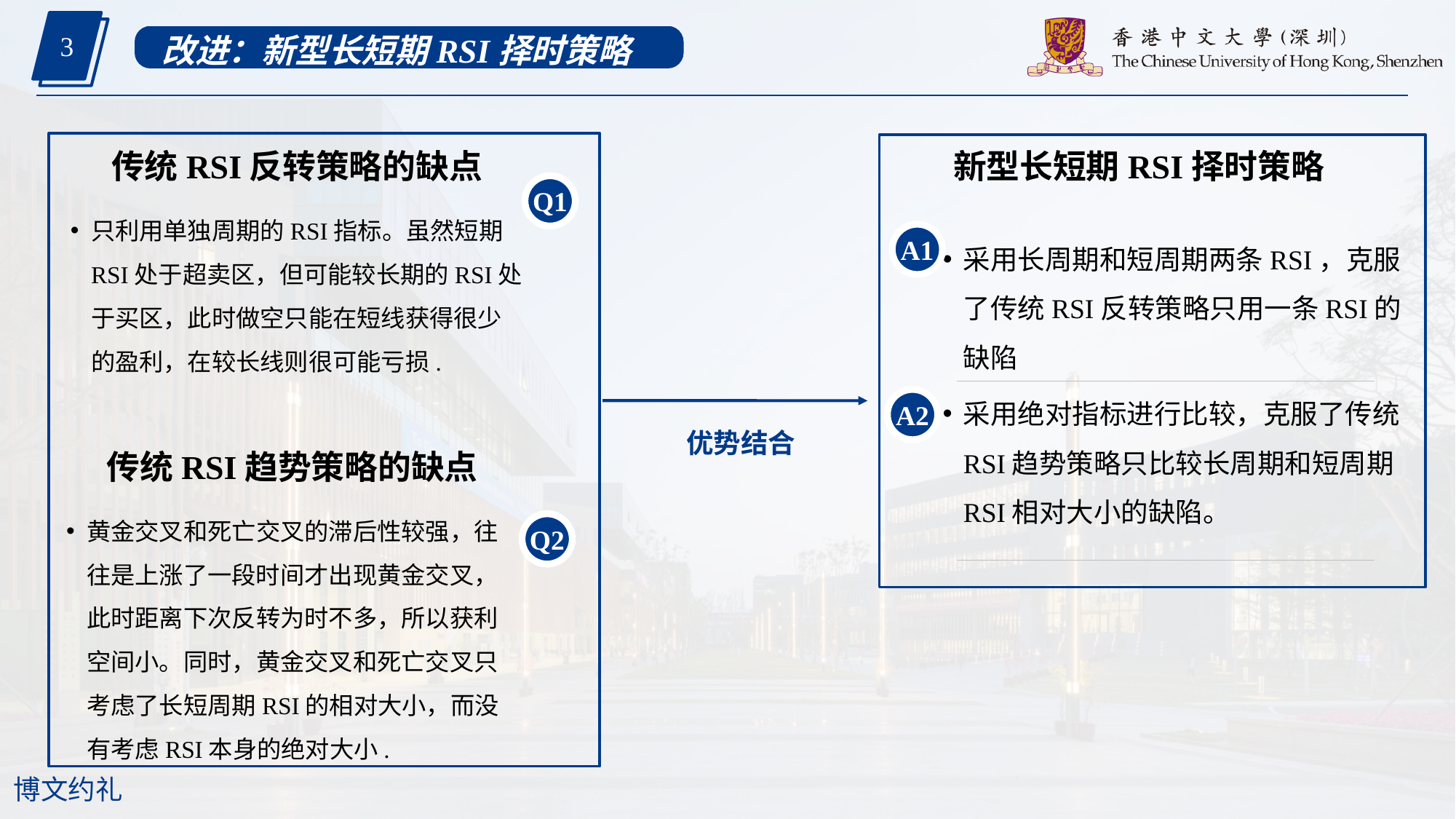

3

改进：新型长短期RSI择时策略

传统RSI反转策略的缺点
新型长短期RSI择时策略
Q1
只利用单独周期的RSI指标。虽然短期RSI处于超卖区，但可能较长期的RSI处于买区，此时做空只能在短线获得很少的盈利，在较长线则很可能亏损.

采用长周期和短周期两条RSI，克服了传统RSI反转策略只用一条RSI的缺陷
采用绝对指标进行比较，克服了传统RSI趋势策略只比较长周期和短周期RSI相对大小的缺陷。

A1
A2

优势结合
传统RSI趋势策略的缺点
黄金交叉和死亡交叉的滞后性较强，往往是上涨了一段时间才出现黄金交叉，此时距离下次反转为时不多，所以获利空间小。同时，黄金交叉和死亡交叉只考虑了长短周期RSI的相对大小，而没有考虑RSI本身的绝对大小.

Q2